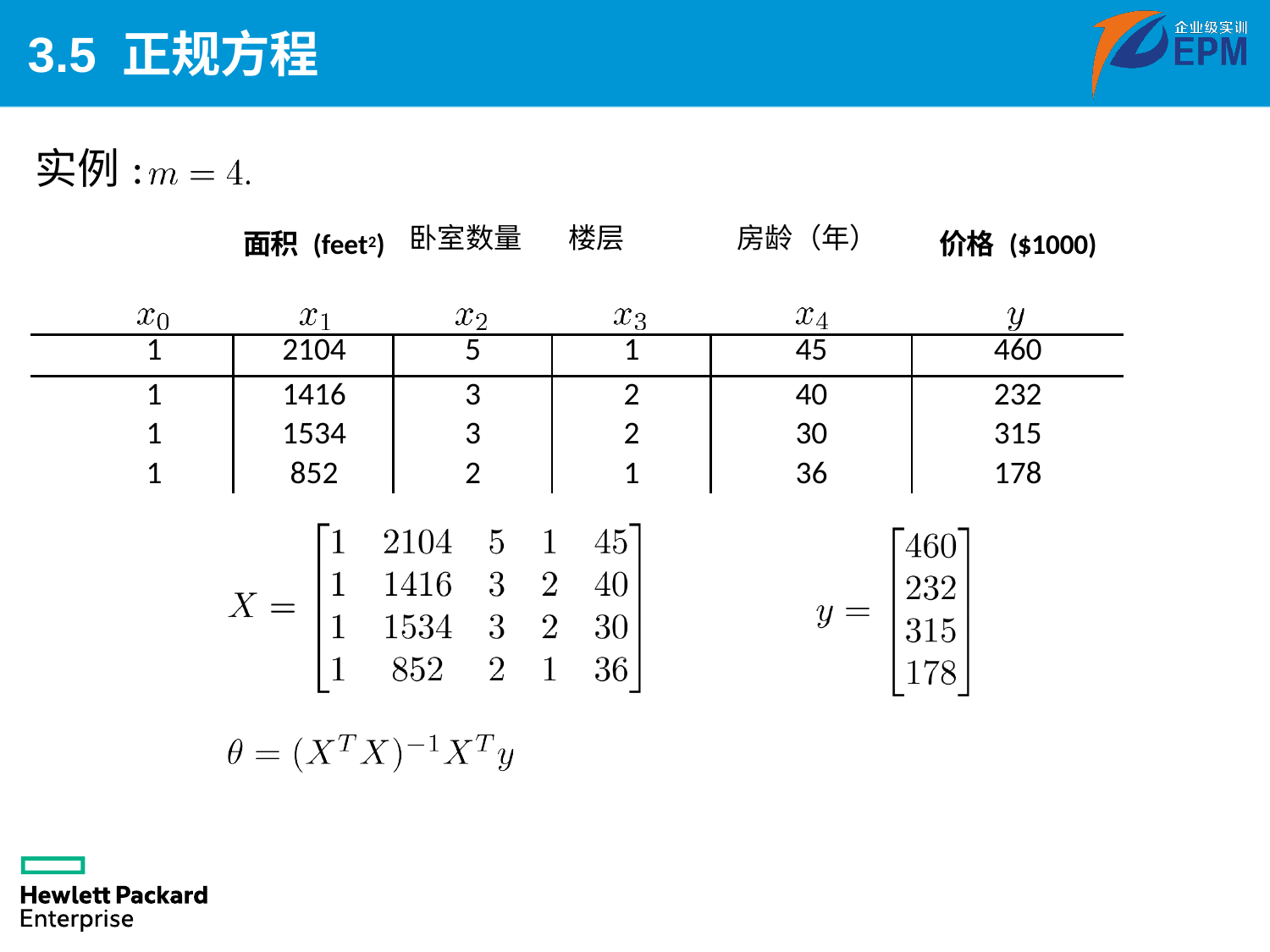

# 3.5 正规方程
| 实例: | 面积 (feet2) | 卧室数量 | 楼层 | 房龄（年） | 价格 ($1000) |
| --- | --- | --- | --- | --- | --- |
| 1 | 2104 | 5 | 1 | 45 | 460 |
| 1 | 1416 | 3 | 2 | 40 | 232 |
| 1 | 1534 | 3 | 2 | 30 | 315 |
| 1 | 852 | 2 | 1 | 36 | 178 |

Size (feet2)
Number of  bedrooms
Number of  ﬂoors
Age of home  (years)
Price ($1000)

2104
5
1
45
460

1416
3
2
40
232

1534
3
2
30
315

852
2
1
36
178